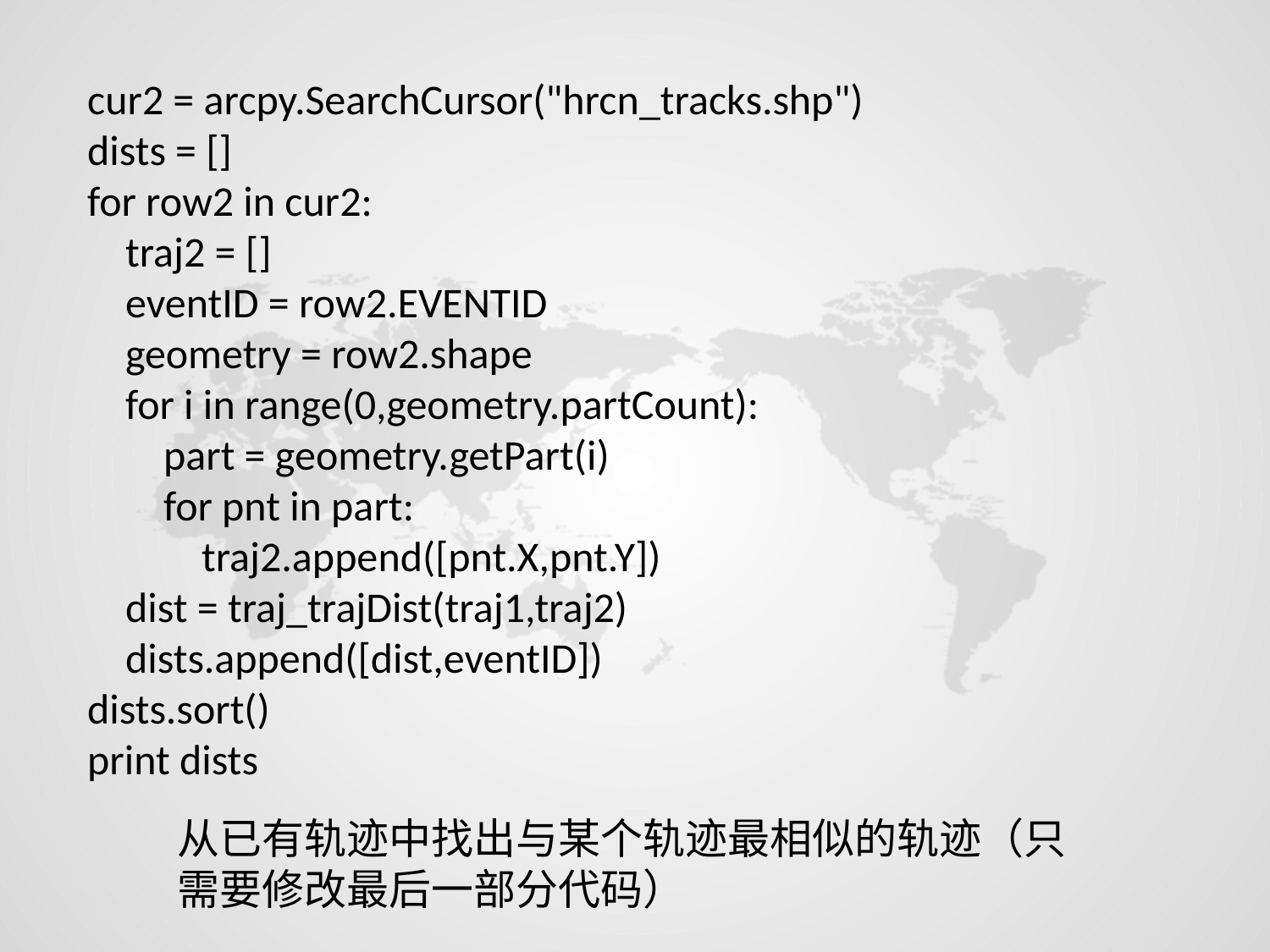

cur2 = arcpy.SearchCursor("hrcn_tracks.shp")
dists = []
for row2 in cur2:
    traj2 = []
    eventID = row2.EVENTID
    geometry = row2.shape
    for i in range(0,geometry.partCount):
        part = geometry.getPart(i)
        for pnt in part:
            traj2.append([pnt.X,pnt.Y])
    dist = traj_trajDist(traj1,traj2)
    dists.append([dist,eventID])
dists.sort()
print dists
从已有轨迹中找出与某个轨迹最相似的轨迹（只需要修改最后一部分代码）